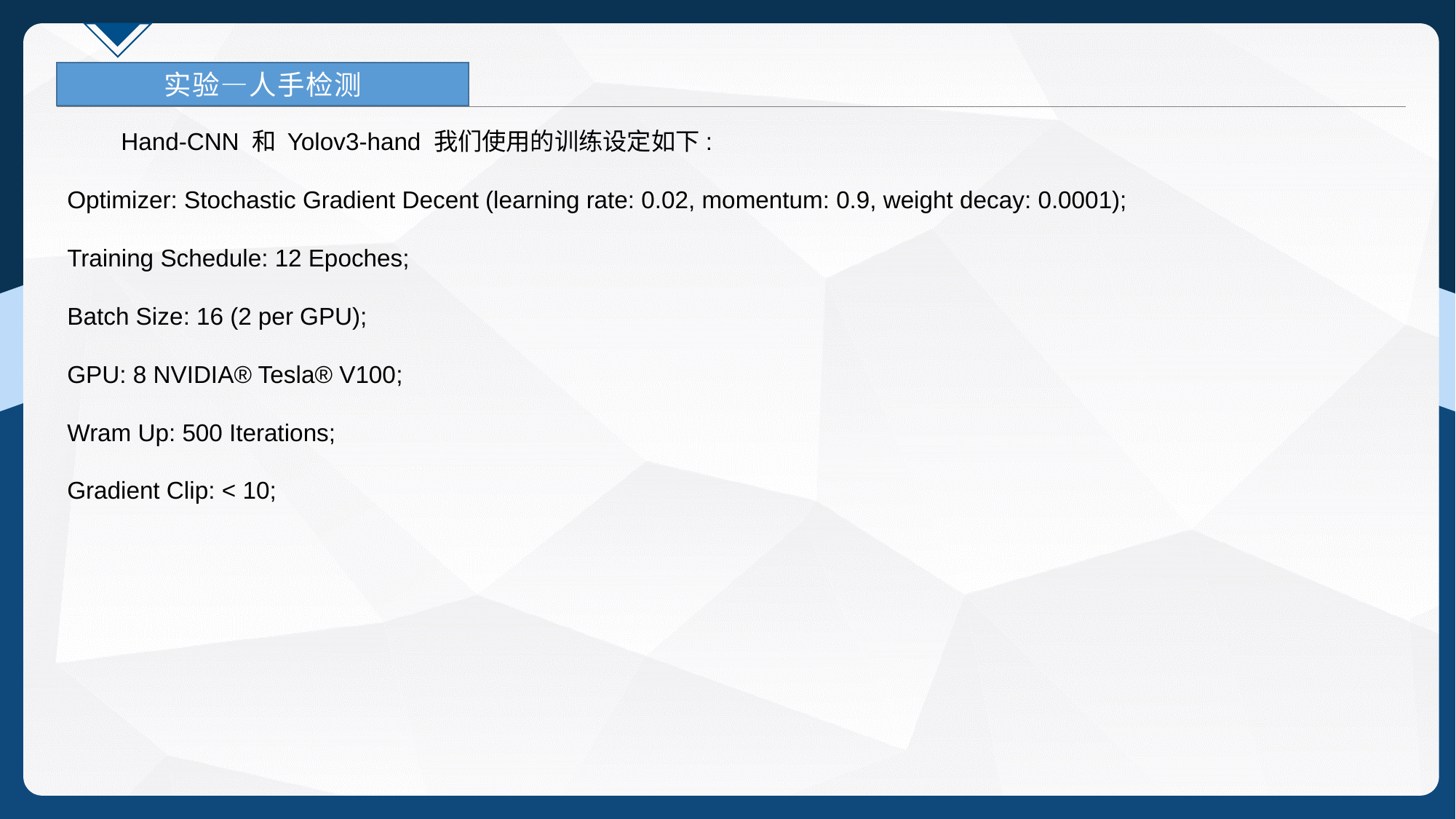

实验—人手检测

        Hand-CNN 和 Yolov3-hand 我们使用的训练设定如下:
Optimizer: Stochastic Gradient Decent (learning rate: 0.02, momentum: 0.9, weight decay: 0.0001);
Training Schedule: 12 Epoches;
Batch Size: 16 (2 per GPU);
GPU: 8 NVIDIA® Tesla® V100;
Wram Up: 500 Iterations;
Gradient Clip: < 10;

26